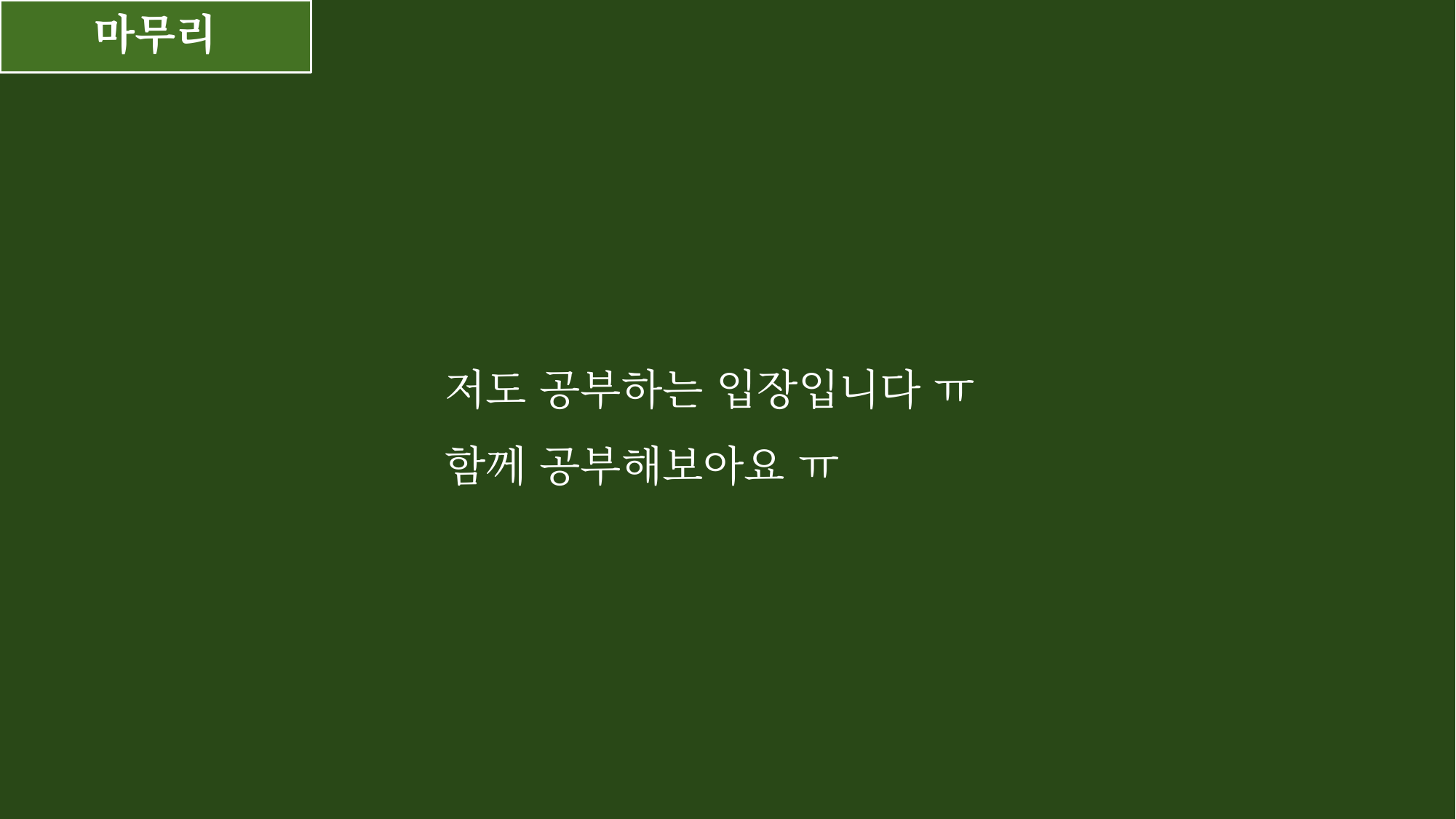

마무리
저도 공부하는 입장입니다 ㅠ
함께 공부해보아요 ㅠ